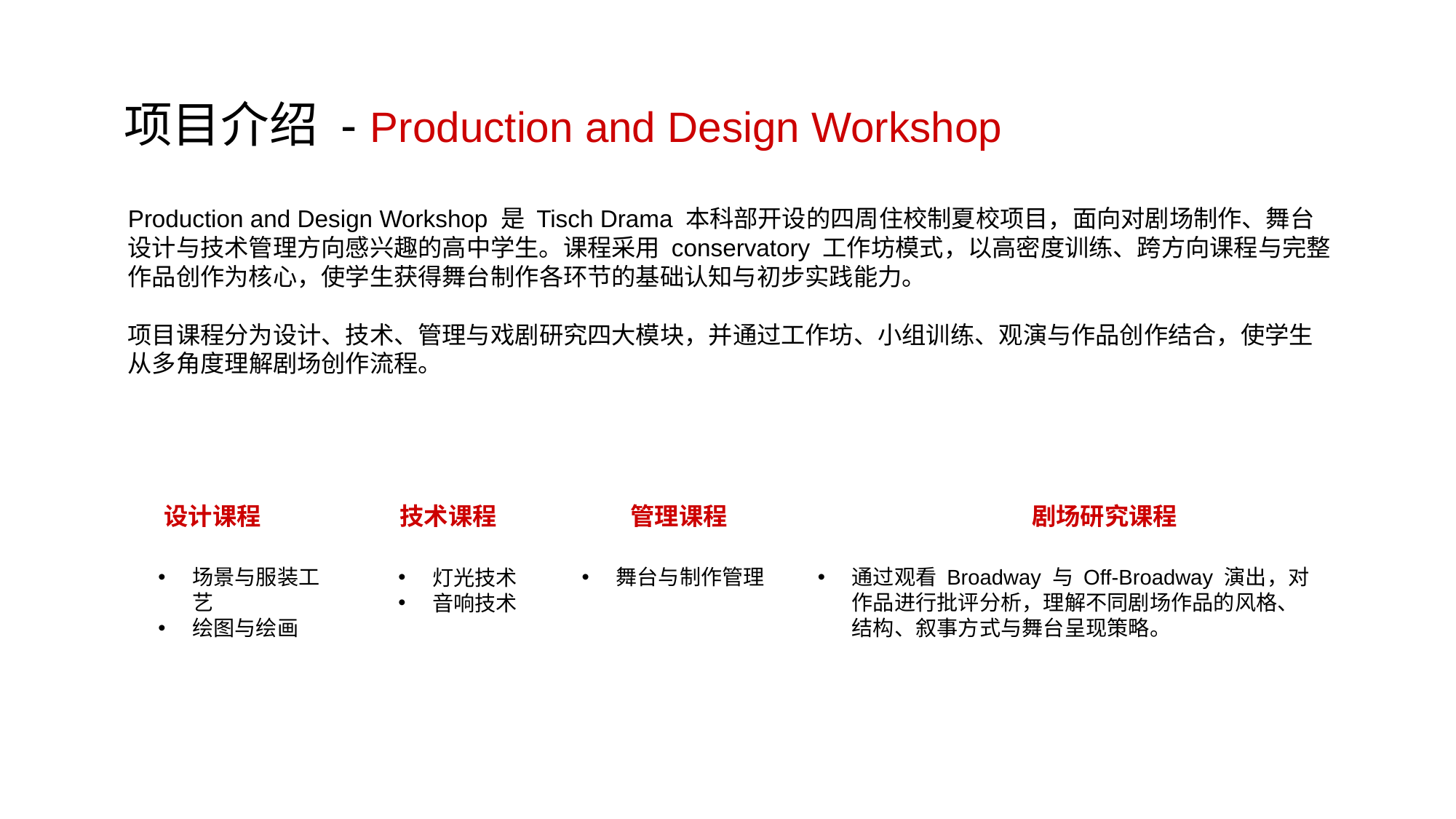

项目介绍 - Production and Design Workshop
Production and Design Workshop 是 Tisch Drama 本科部开设的四周住校制夏校项目，面向对剧场制作、舞台设计与技术管理方向感兴趣的高中学生。课程采用 conservatory 工作坊模式，以高密度训练、跨方向课程与完整作品创作为核心，使学生获得舞台制作各环节的基础认知与初步实践能力。

项目课程分为设计、技术、管理与戏剧研究四大模块，并通过工作坊、小组训练、观演与作品创作结合，使学生从多角度理解剧场创作流程。
设计课程
管理课程
舞台与制作管理
剧场研究课程
通过观看 Broadway 与 Off-Broadway 演出，对作品进行批评分析，理解不同剧场作品的风格、结构、叙事方式与舞台呈现策略。
技术课程
灯光技术
音响技术
场景与服装工艺
绘图与绘画